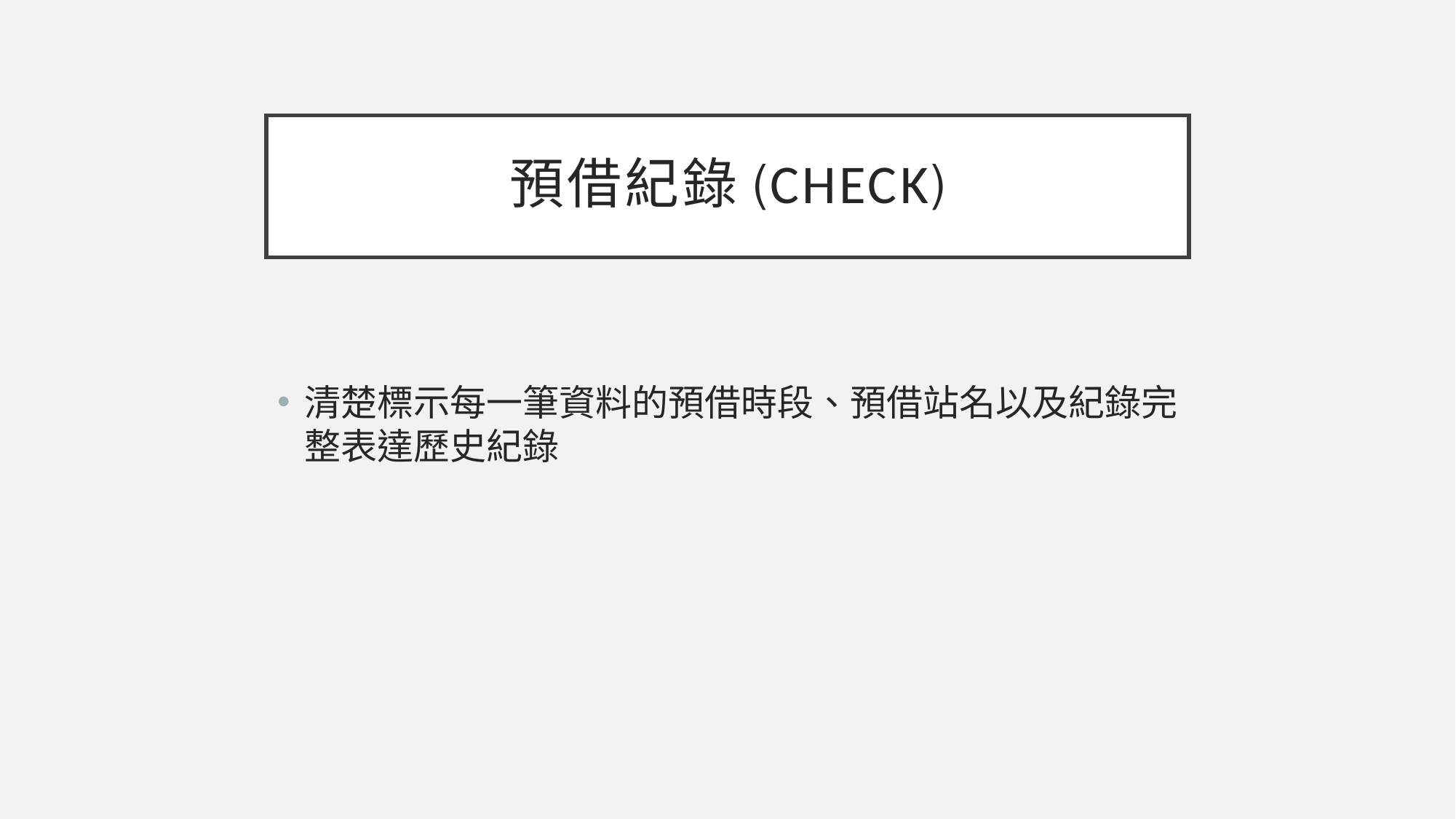

# 預借紀錄(check)

清楚標示每一筆資料的預借時段、預借站名以及紀錄完整表達歷史紀錄